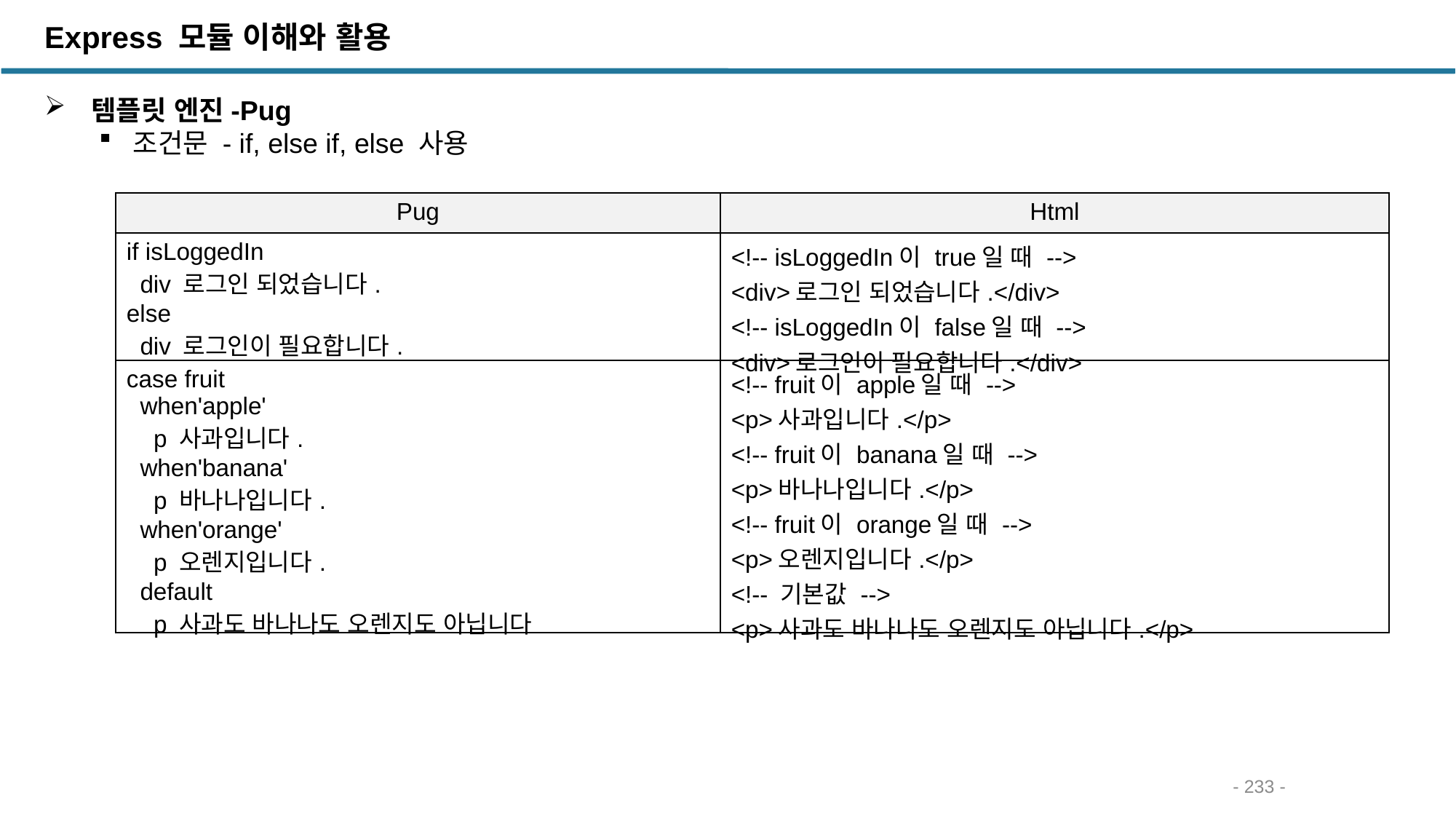

Express 모듈 이해와 활용
 템플릿 엔진-Pug
조건문 - if, else if, else 사용
| Pug | Html |
| --- | --- |
| if isLoggedIn div 로그인 되었습니다. else div 로그인이 필요합니다. | <!-- isLoggedIn이 true일 때 --> <div>로그인 되었습니다.</div> <!-- isLoggedIn이 false일 때 --> <div>로그인이 필요합니다.</div> |
| case fruit when'apple' p 사과입니다. when'banana' p 바나나입니다. when'orange' p 오렌지입니다. default p 사과도 바나나도 오렌지도 아닙니다 | <!-- fruit이 apple일 때 --> <p>사과입니다.</p> <!-- fruit이 banana일 때 --> <p>바나나입니다.</p> <!-- fruit이 orange일 때 --> <p>오렌지입니다.</p> <!-- 기본값 --> <p>사과도 바나나도 오렌지도 아닙니다.</p> |
- 233 -